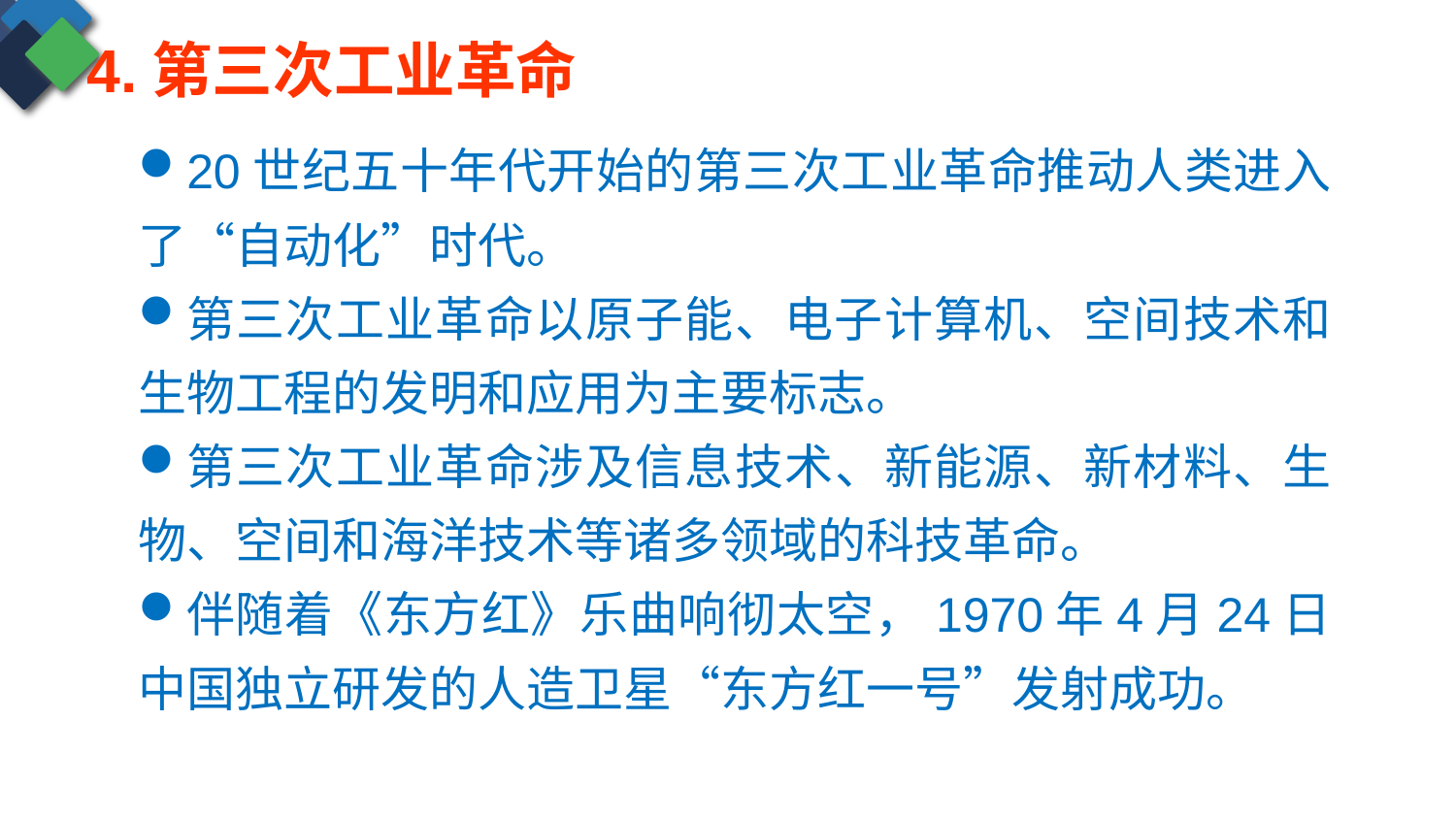

4.第三次工业革命

20世纪五十年代开始的第三次工业革命推动人类进入了“自动化”时代。
第三次工业革命以原子能、电子计算机、空间技术和生物工程的发明和应用为主要标志。
第三次工业革命涉及信息技术、新能源、新材料、生物、空间和海洋技术等诸多领域的科技革命。
伴随着《东方红》乐曲响彻太空，1970年4月24日中国独立研发的人造卫星“东方红一号”发射成功。